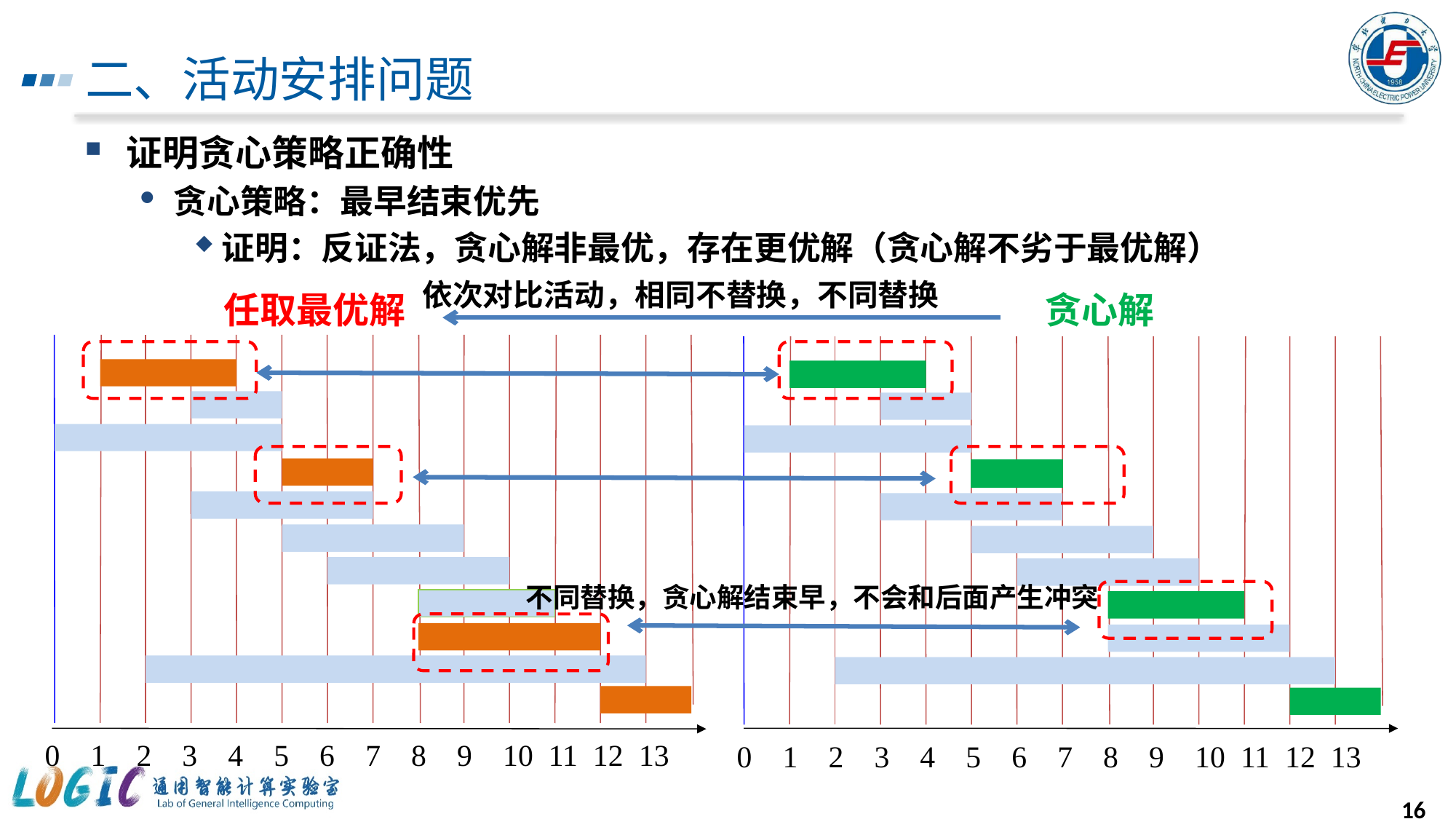

# 二、活动安排问题
证明贪心策略正确性
贪心策略：最早结束优先
证明：反证法，贪心解非最优，存在更优解（贪心解不劣于最优解）

依次对比活动，相同不替换，不同替换
任取最优解
贪心解

不同替换，贪心解结束早，不会和后面产生冲突

0    1    2    3    4    5    6    7    8    9    10  11  12  13
0    1    2    3    4    5    6    7    8    9    10  11  12  13
16